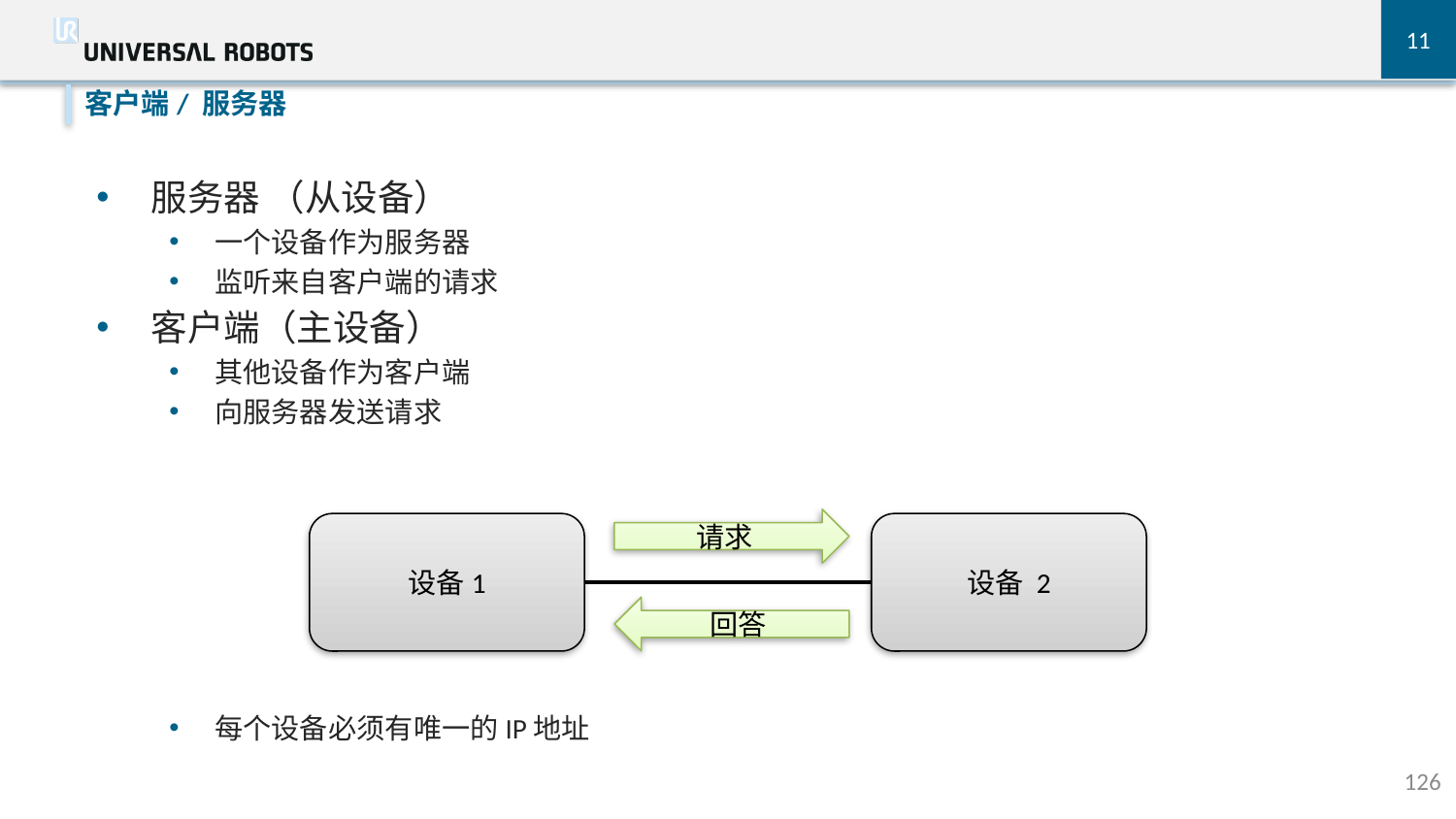

11

客户端/ 服务器

服务器 （从设备）
一个设备作为服务器
监听来自客户端的请求
客户端（主设备）
其他设备作为客户端
向服务器发送请求

每个设备必须有唯一的IP地址

请求
设备 2
设备1

回答
126